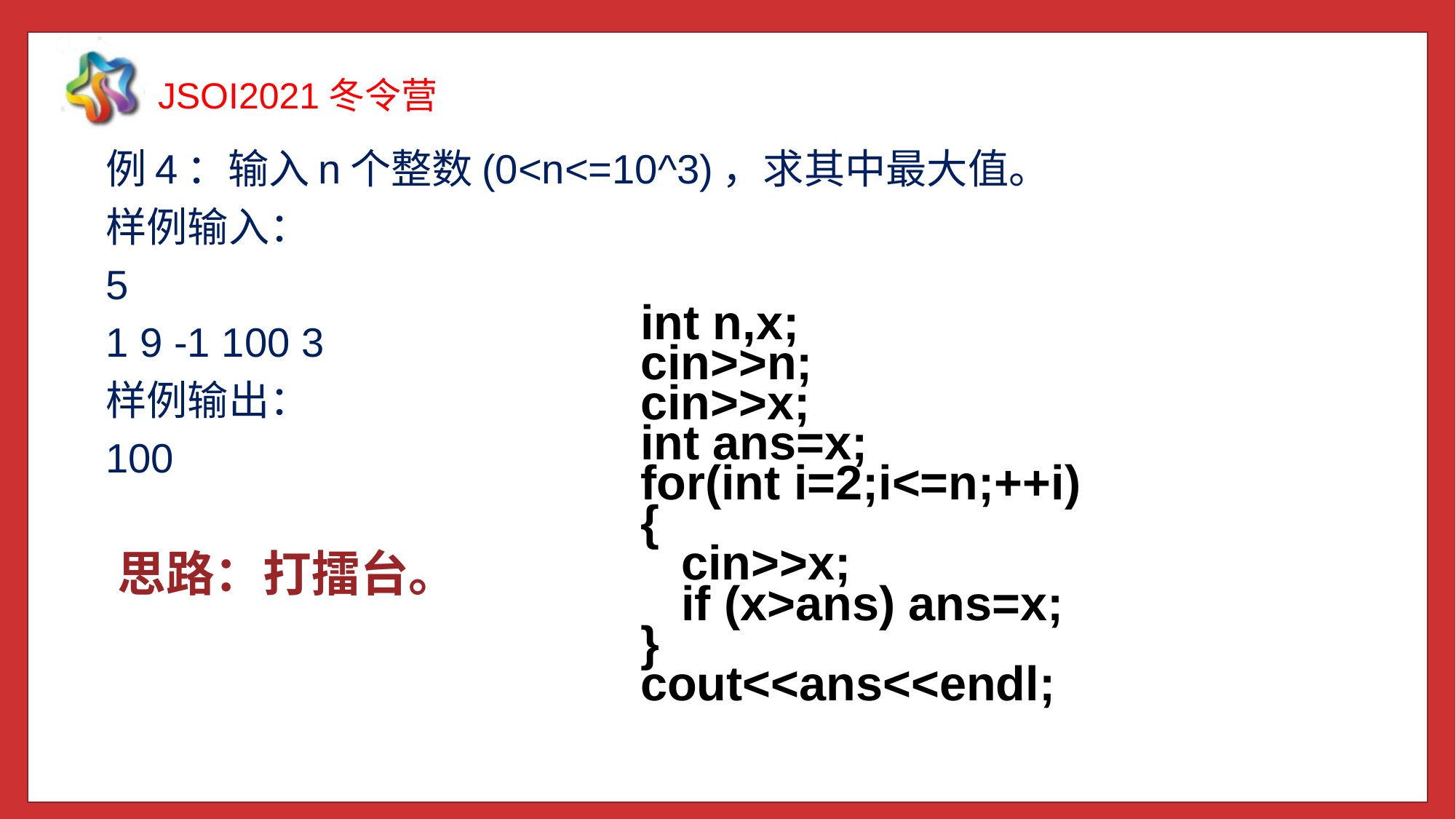

例4：输入n个整数(0<n<=10^3)，求其中最大值。
样例输入：
5
1 9 -1 100 3
样例输出：
100
  int n,x;
  cin>>n;
  cin>>x;
  int ans=x;
  for(int i=2;i<=n;++i)
  {
  	  cin>>x;
  	  if (x>ans) ans=x;
  }
  cout<<ans<<endl;
思路：打擂台。